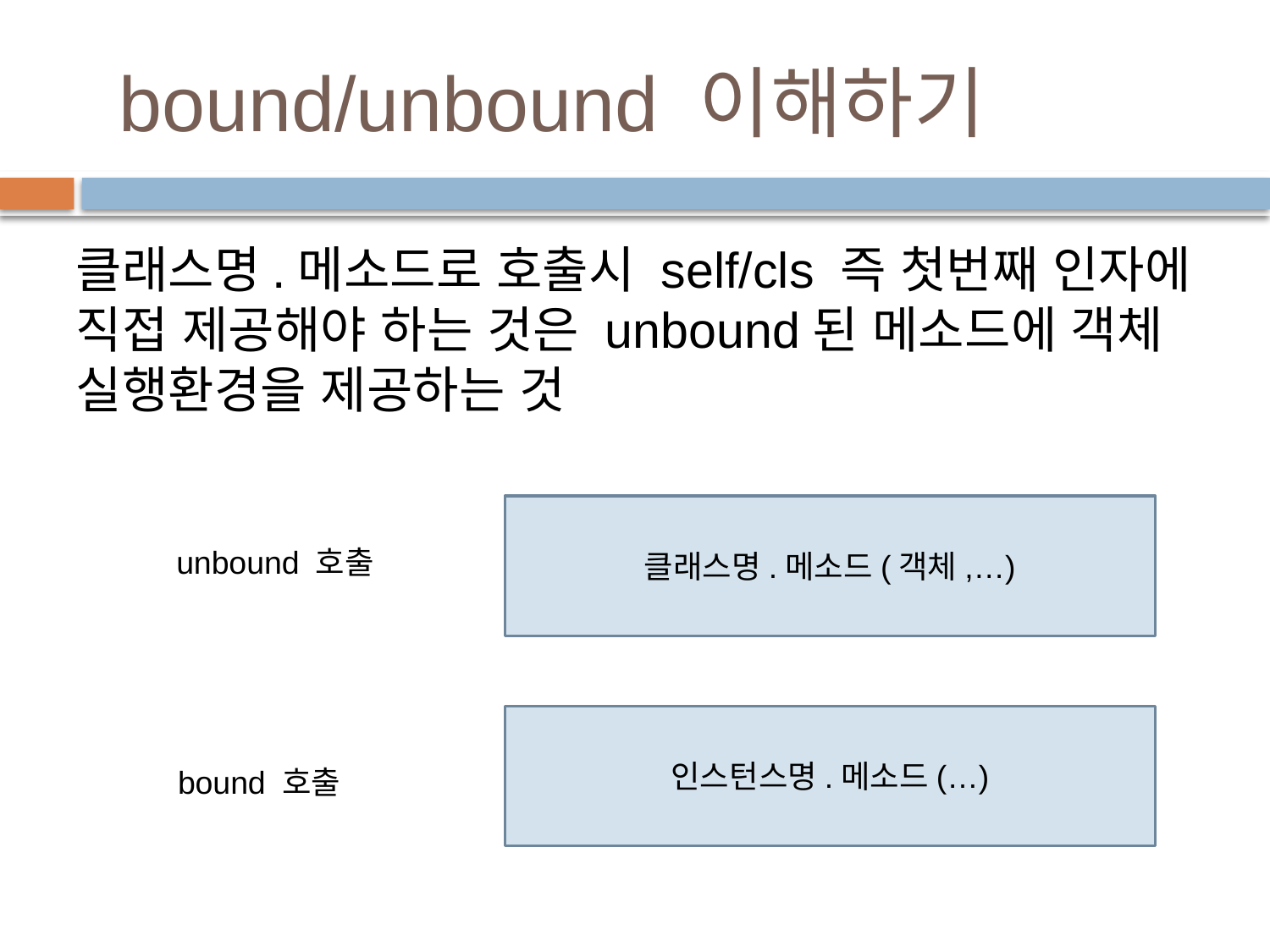

# bound/unbound 이해하기
클래스명.메소드로 호출시 self/cls 즉 첫번째 인자에 직접 제공해야 하는 것은 unbound된 메소드에 객체 실행환경을 제공하는 것
클래스명.메소드(객체,…)
 unbound 호출
인스턴스명.메소드(…)
 bound 호출